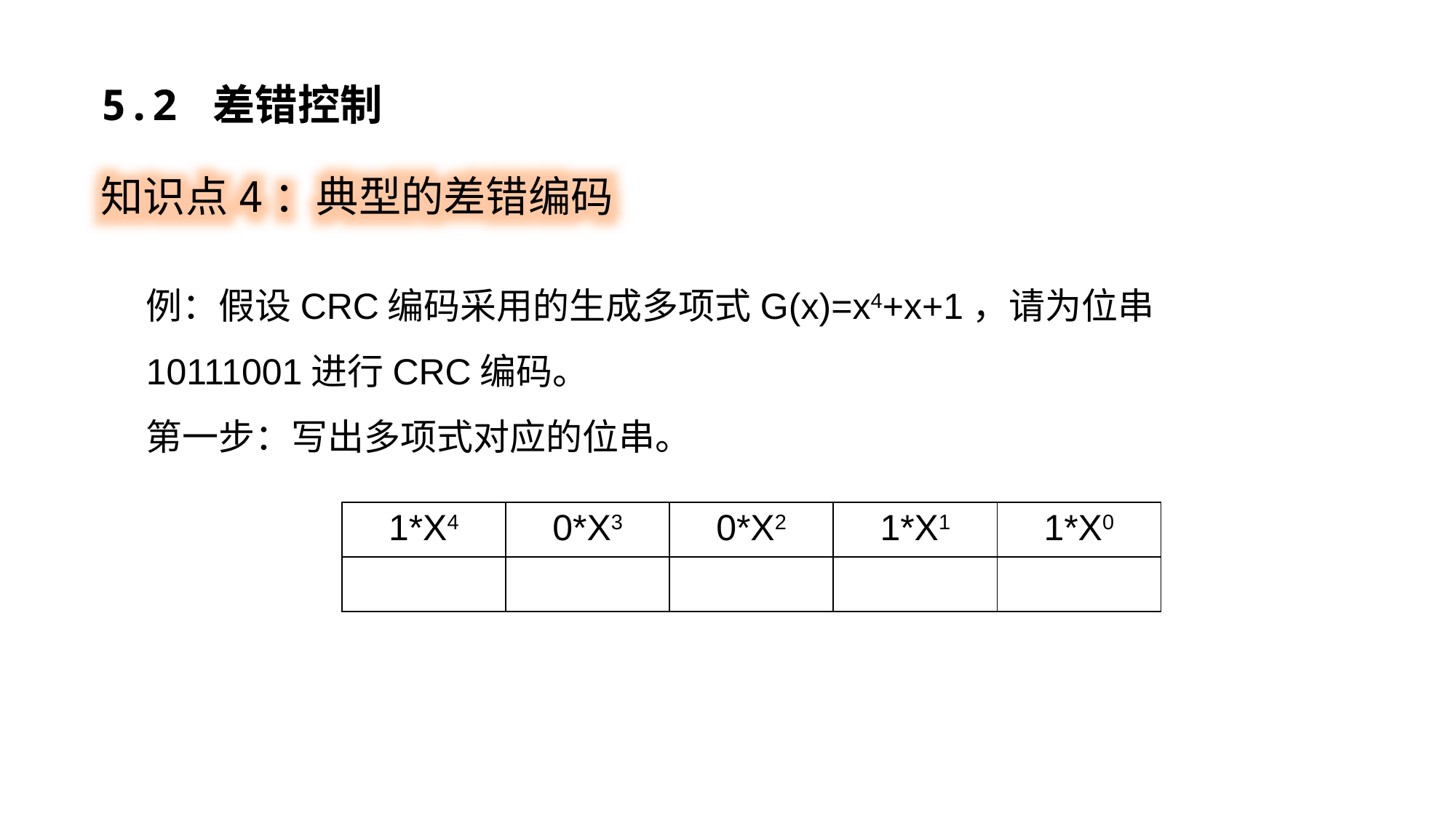

5.2 差错控制
知识点4：典型的差错编码
例：假设CRC编码采用的生成多项式G(x)=x4+x+1，请为位串10111001进行CRC编码。
第一步：写出多项式对应的位串。
| 1\*X4 | 0\*X3 | 0\*X2 | 1\*X1 | 1\*X0 |
| --- | --- | --- | --- | --- |
|  |  |  |  |  |